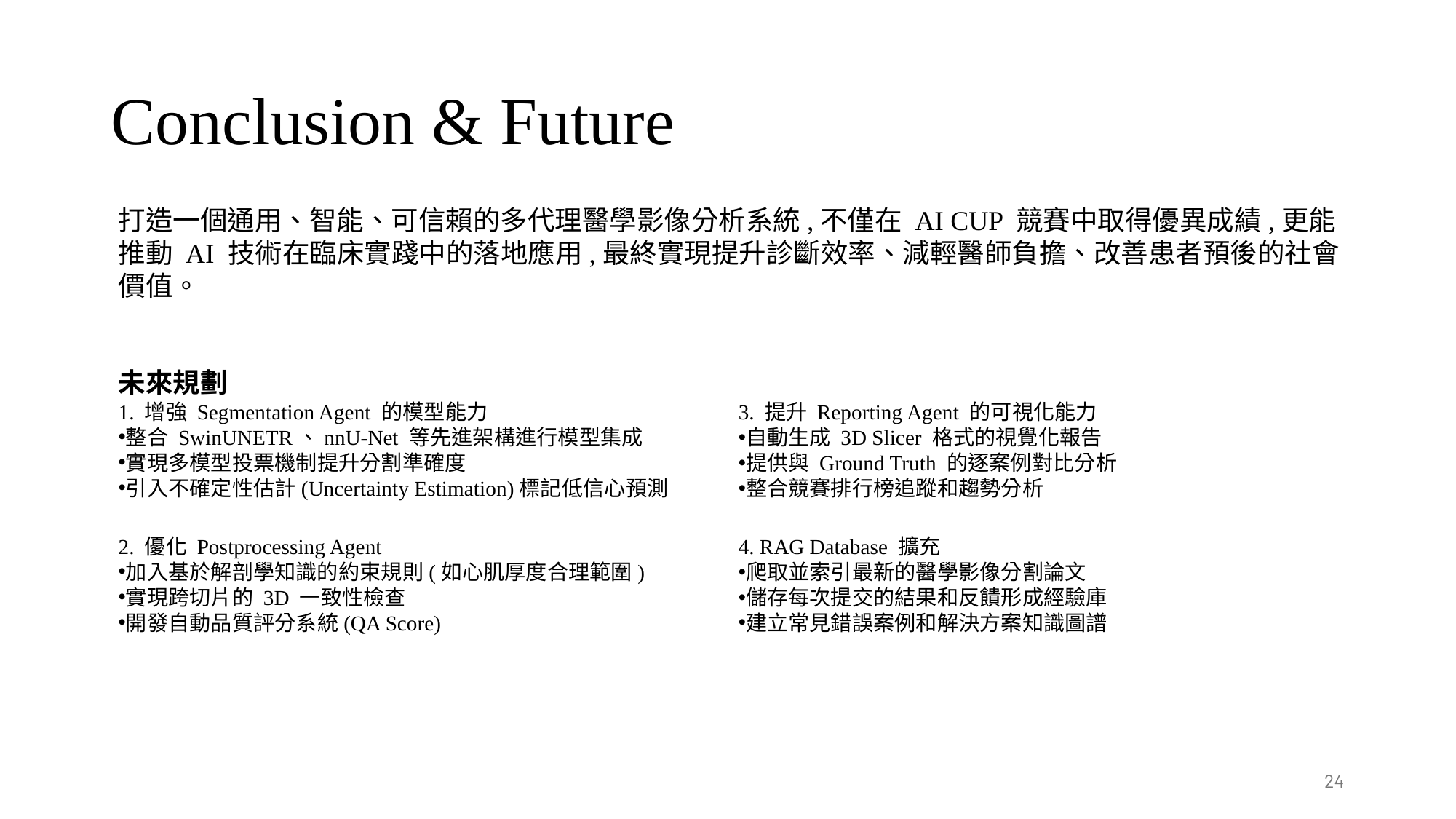

# Conclusion & Future
打造一個通用、智能、可信賴的多代理醫學影像分析系統,不僅在 AI CUP 競賽中取得優異成績,更能推動 AI 技術在臨床實踐中的落地應用,最終實現提升診斷效率、減輕醫師負擔、改善患者預後的社會價值。
未來規劃
1. 增強 Segmentation Agent 的模型能力
整合 SwinUNETR、nnU-Net 等先進架構進行模型集成
實現多模型投票機制提升分割準確度
引入不確定性估計(Uncertainty Estimation)標記低信心預測

2. 優化 Postprocessing Agent
加入基於解剖學知識的約束規則(如心肌厚度合理範圍)
實現跨切片的 3D 一致性檢查
開發自動品質評分系統(QA Score)
3. 提升 Reporting Agent 的可視化能力
自動生成 3D Slicer 格式的視覺化報告
提供與 Ground Truth 的逐案例對比分析
整合競賽排行榜追蹤和趨勢分析

4. RAG Database 擴充
爬取並索引最新的醫學影像分割論文
儲存每次提交的結果和反饋形成經驗庫
建立常見錯誤案例和解決方案知識圖譜
24